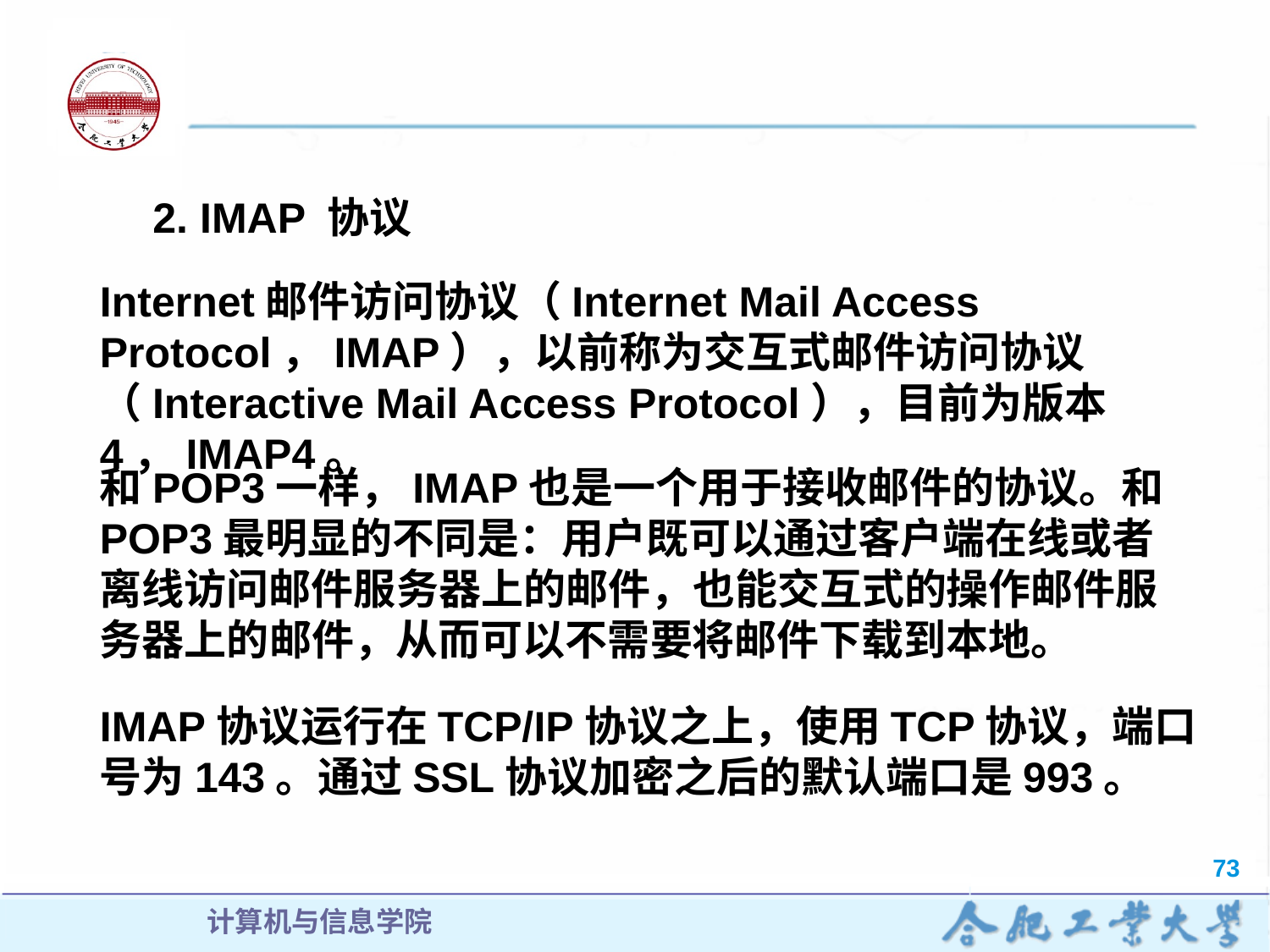

2. IMAP 协议
Internet邮件访问协议（Internet Mail Access Protocol，IMAP），以前称为交互式邮件访问协议（Interactive Mail Access Protocol），目前为版本4，IMAP4。
和POP3一样，IMAP也是一个用于接收邮件的协议。和POP3最明显的不同是：用户既可以通过客户端在线或者离线访问邮件服务器上的邮件，也能交互式的操作邮件服务器上的邮件，从而可以不需要将邮件下载到本地。
IMAP协议运行在TCP/IP协议之上，使用TCP协议，端口号为143。通过SSL协议加密之后的默认端口是993。